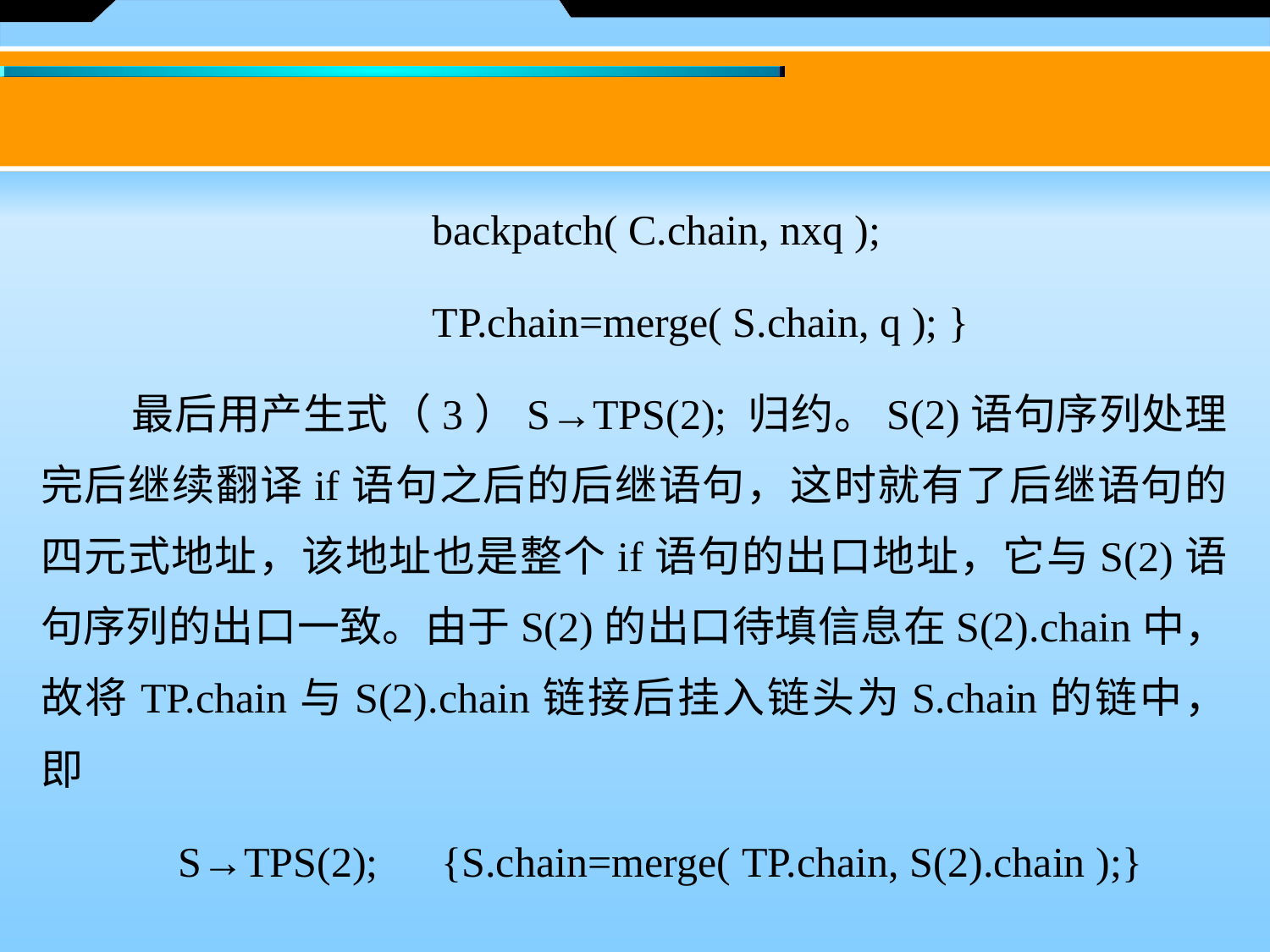

backpatch( C.chain, nxq );
  			 TP.chain=merge( S.chain, q ); }
        最后用产生式（3）S→TPS(2); 归约。S(2)语句序列处理完后继续翻译if语句之后的后继语句，这时就有了后继语句的四元式地址，该地址也是整个if语句的出口地址，它与S(2)语句序列的出口一致。由于S(2)的出口待填信息在S(2).chain中，故将TP.chain与S(2).chain链接后挂入链头为S.chain的链中，即
	 S→TPS(2);      {S.chain=merge( TP.chain, S(2).chain );}